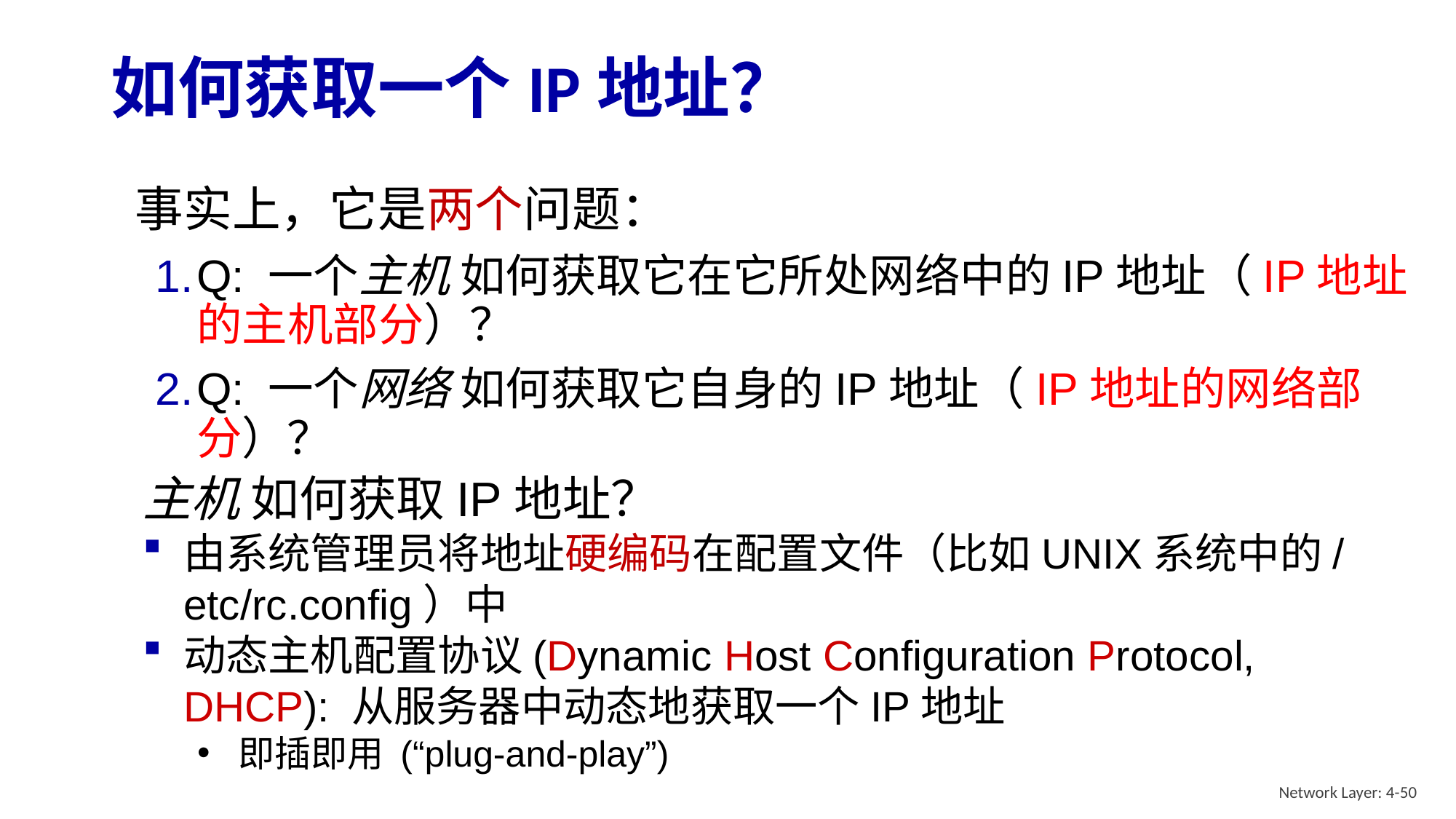

# 如何获取一个IP地址？
事实上，它是两个问题：
Q: 一个主机 如何获取它在它所处网络中的IP地址（IP地址的主机部分）？
Q: 一个网络 如何获取它自身的IP地址（IP地址的网络部分）？

主机 如何获取IP地址？
由系统管理员将地址硬编码在配置文件（比如UNIX系统中的/etc/rc.config）中
动态主机配置协议(Dynamic Host Configuration Protocol, DHCP): 从服务器中动态地获取一个IP地址
即插即用 (“plug-and-play”)
Network Layer: 4-50